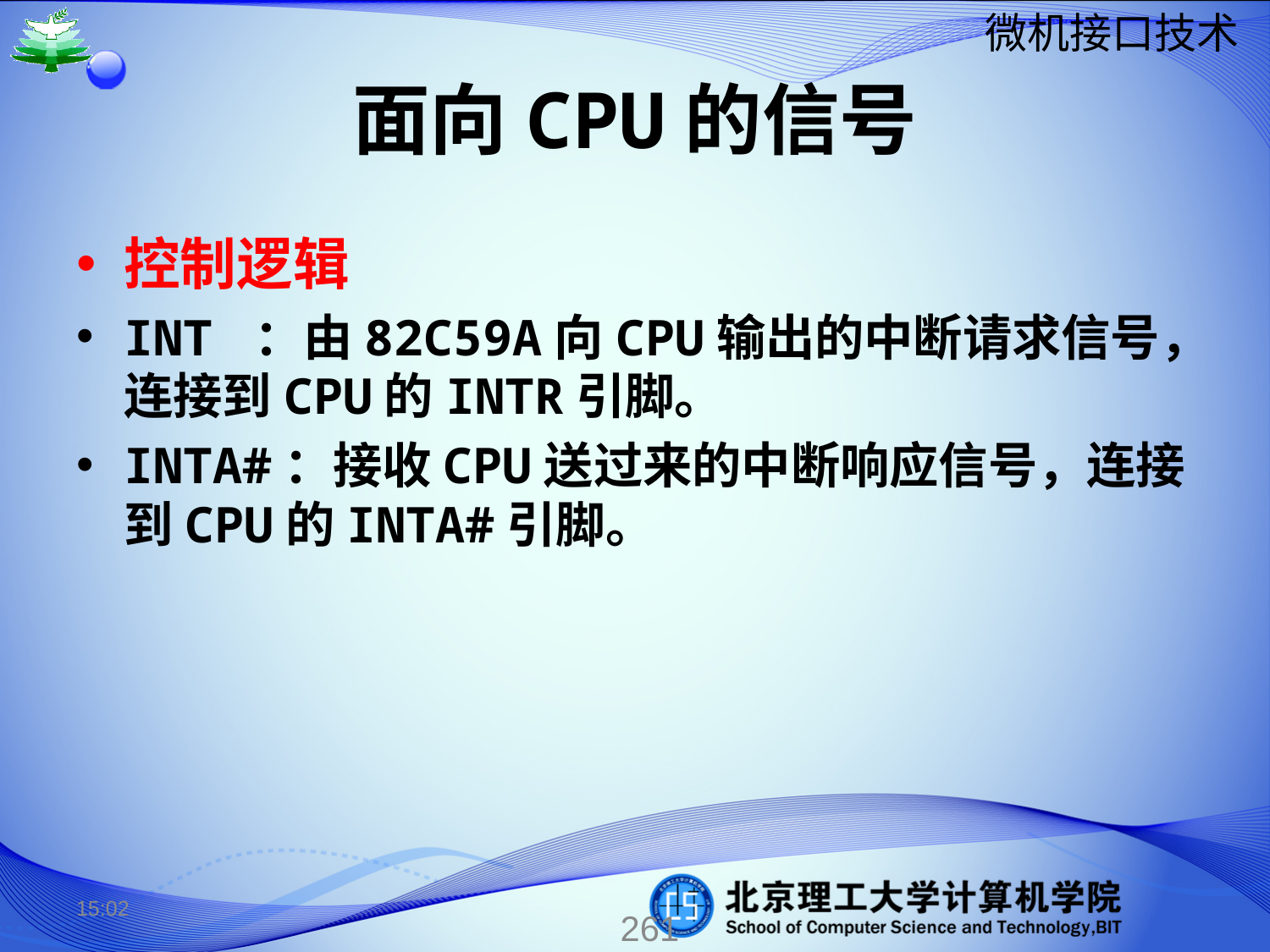

# 面向CPU的信号
控制逻辑
INT ：由82C59A向CPU输出的中断请求信号，连接到CPU的INTR引脚。
INTA#：接收CPU送过来的中断响应信号，连接到CPU的INTA#引脚。
15:02
261